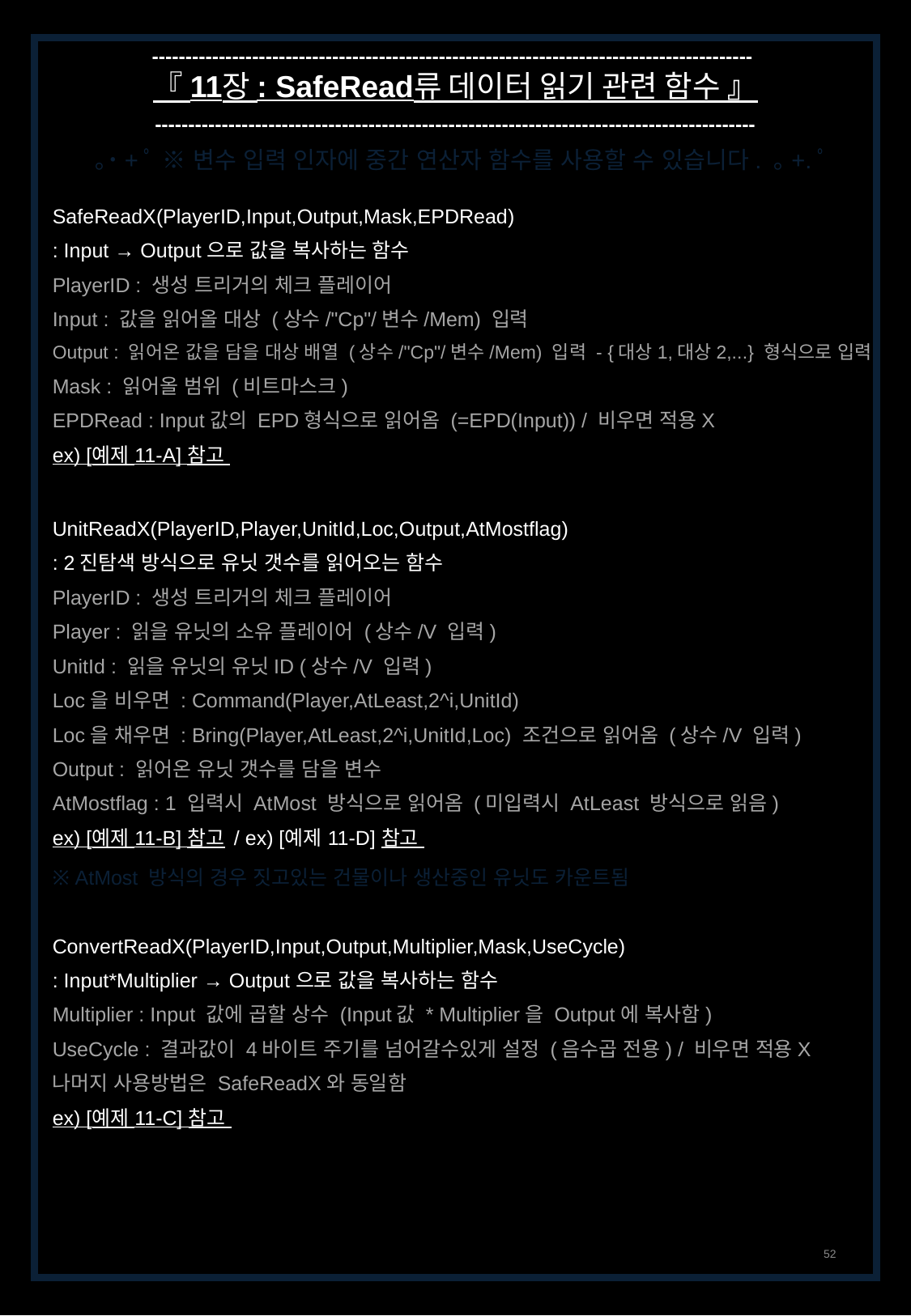

------------------------------------------------------------------------------------------
『 11장 : SafeRead류 데이터 읽기 관련 함수 』
------------------------------------------------------------------------------------------

｡˙+ﾟ ※ 변수 입력 인자에 중간 연산자 함수를 사용할 수 있습니다. ｡+.ﾟ
SafeReadX(PlayerID,Input,Output,Mask,EPDRead)
: Input → Output으로 값을 복사하는 함수
PlayerID : 생성 트리거의 체크 플레이어
Input : 값을 읽어올 대상 (상수/"Cp"/변수/Mem) 입력
Output : 읽어온 값을 담을 대상 배열 (상수/"Cp"/변수/Mem) 입력 - {대상1,대상2,...} 형식으로 입력
Mask : 읽어올 범위 (비트마스크)
EPDRead : Input값의 EPD형식으로 읽어옴 (=EPD(Input)) / 비우면 적용X
ex) [예제 11-A] 참고

UnitReadX(PlayerID,Player,UnitId,Loc,Output,AtMostflag)
: 2진탐색 방식으로 유닛 갯수를 읽어오는 함수
PlayerID : 생성 트리거의 체크 플레이어
Player : 읽을 유닛의 소유 플레이어 (상수/V 입력)
UnitId : 읽을 유닛의 유닛ID (상수/V 입력)
Loc을 비우면 : Command(Player,AtLeast,2^i,UnitId)
Loc을 채우면 : Bring(Player,AtLeast,2^i,UnitId,Loc) 조건으로 읽어옴 (상수/V 입력)
Output : 읽어온 유닛 갯수를 담을 변수
AtMostflag : 1 입력시 AtMost 방식으로 읽어옴 (미입력시 AtLeast 방식으로 읽음)
ex) [예제 11-B] 참고 / ex) [예제 11-D] 참고
※ AtMost 방식의 경우 짓고있는 건물이나 생산중인 유닛도 카운트됨

ConvertReadX(PlayerID,Input,Output,Multiplier,Mask,UseCycle)
: Input*Multiplier → Output으로 값을 복사하는 함수
Multiplier : Input 값에 곱할 상수 (Input값 * Multiplier을 Output에 복사함)
UseCycle : 결과값이 4바이트 주기를 넘어갈수있게 설정 (음수곱 전용) / 비우면 적용X
나머지 사용방법은 SafeReadX와 동일함
ex) [예제 11-C] 참고
52